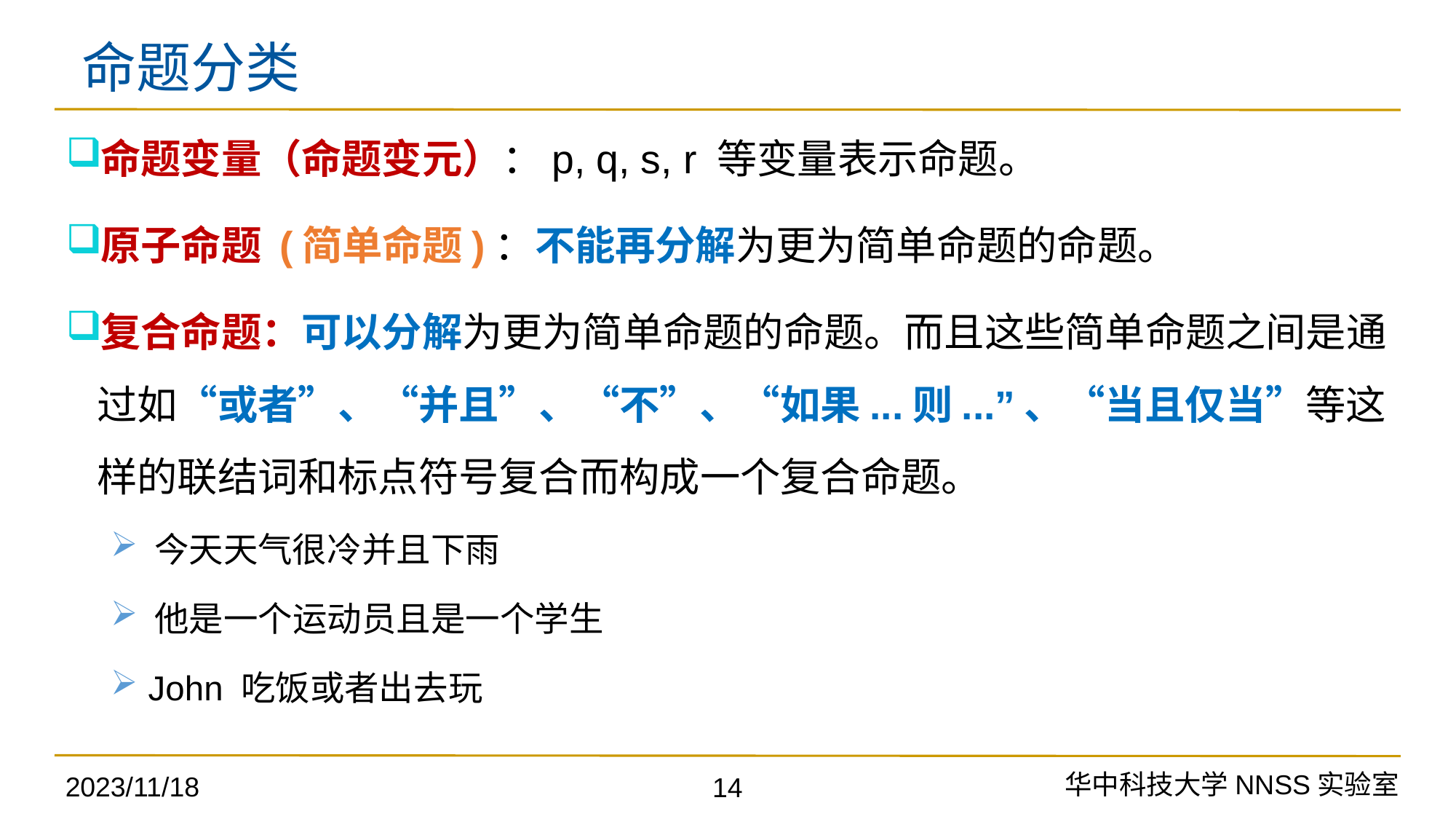

# 命题分类
命题变量（命题变元）：p, q, s, r 等变量表示命题。
原子命题 (简单命题)：不能再分解为更为简单命题的命题。
复合命题：可以分解为更为简单命题的命题。而且这些简单命题之间是通过如“或者”、“并且”、“不”、“如果...则...”、“当且仅当”等这样的联结词和标点符号复合而构成一个复合命题。
 今天天气很冷并且下雨
 他是一个运动员且是一个学生
 John 吃饭或者出去玩

华中科技大学NNSS实验室
2023/11/18
14